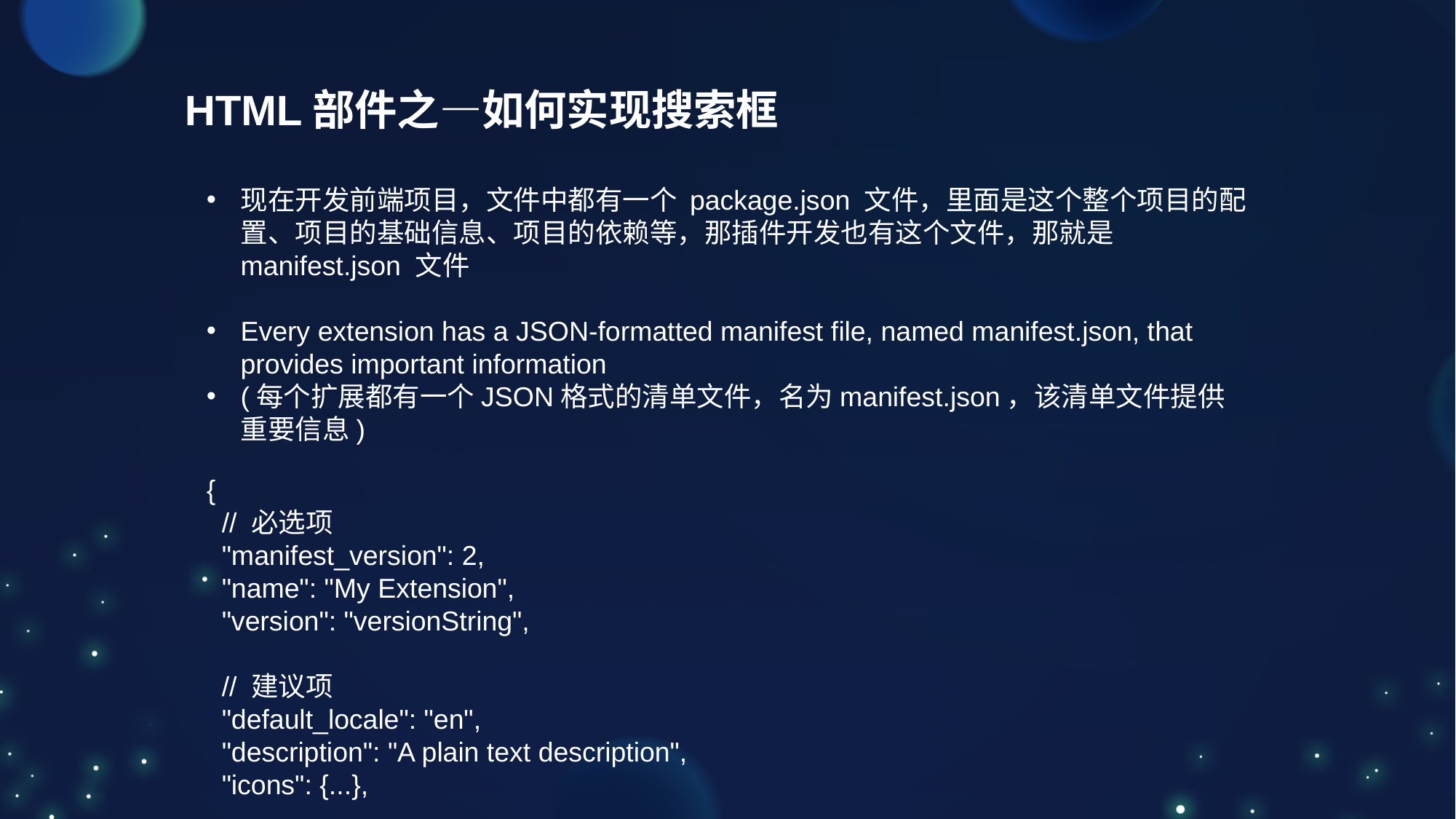

HTML部件之—如何实现搜索框
现在开发前端项目，文件中都有一个 package.json 文件，里面是这个整个项目的配置、项目的基础信息、项目的依赖等，那插件开发也有这个文件，那就是 manifest.json 文件

Every extension has a JSON-formatted manifest file, named manifest.json, that provides important information
(每个扩展都有一个JSON格式的清单文件，名为manifest.json，该清单文件提供重要信息)

{
  // 必选项
  "manifest_version": 2,
  "name": "My Extension",
  "version": "versionString",

  // 建议项
  "default_locale": "en",
  "description": "A plain text description",
  "icons": {...},